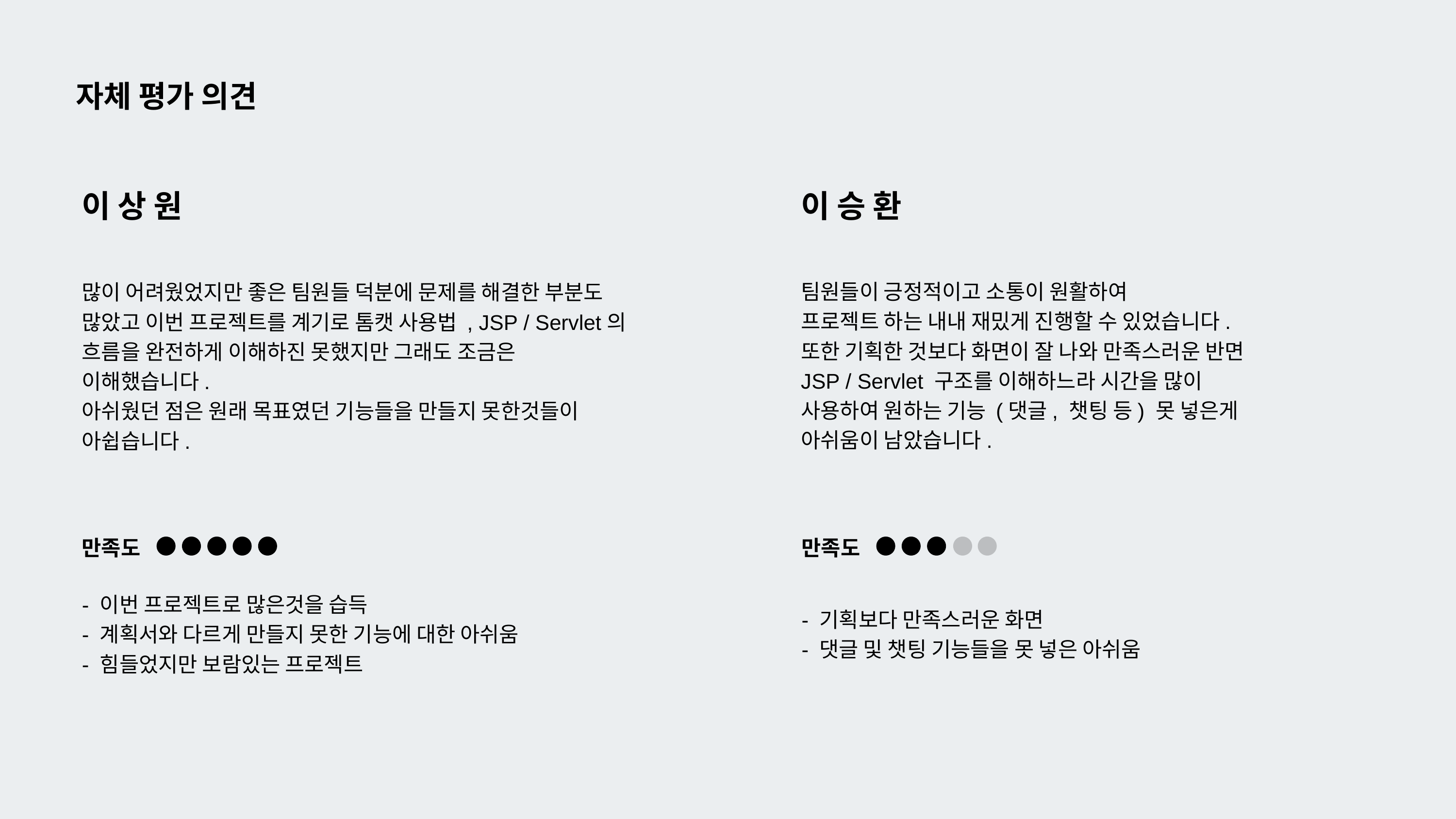

자체 평가 의견
이 상 원
이 승 환
팀원들이 긍정적이고 소통이 원활하여
프로젝트 하는 내내 재밌게 진행할 수 있었습니다.
또한 기획한 것보다 화면이 잘 나와 만족스러운 반면
JSP / Servlet 구조를 이해하느라 시간을 많이 사용하여 원하는 기능 (댓글, 챗팅 등) 못 넣은게 아쉬움이 남았습니다.
많이 어려웠었지만 좋은 팀원들 덕분에 문제를 해결한 부분도 많았고 이번 프로젝트를 계기로 톰캣 사용법 , JSP / Servlet의 흐름을 완전하게 이해하진 못했지만 그래도 조금은 이해했습니다.
아쉬웠던 점은 원래 목표였던 기능들을 만들지 못한것들이 아쉽습니다.
만족도
만족도

- 이번 프로젝트로 많은것을 습득
- 계획서와 다르게 만들지 못한 기능에 대한 아쉬움
- 힘들었지만 보람있는 프로젝트
- 기획보다 만족스러운 화면
- 댓글 및 챗팅 기능들을 못 넣은 아쉬움